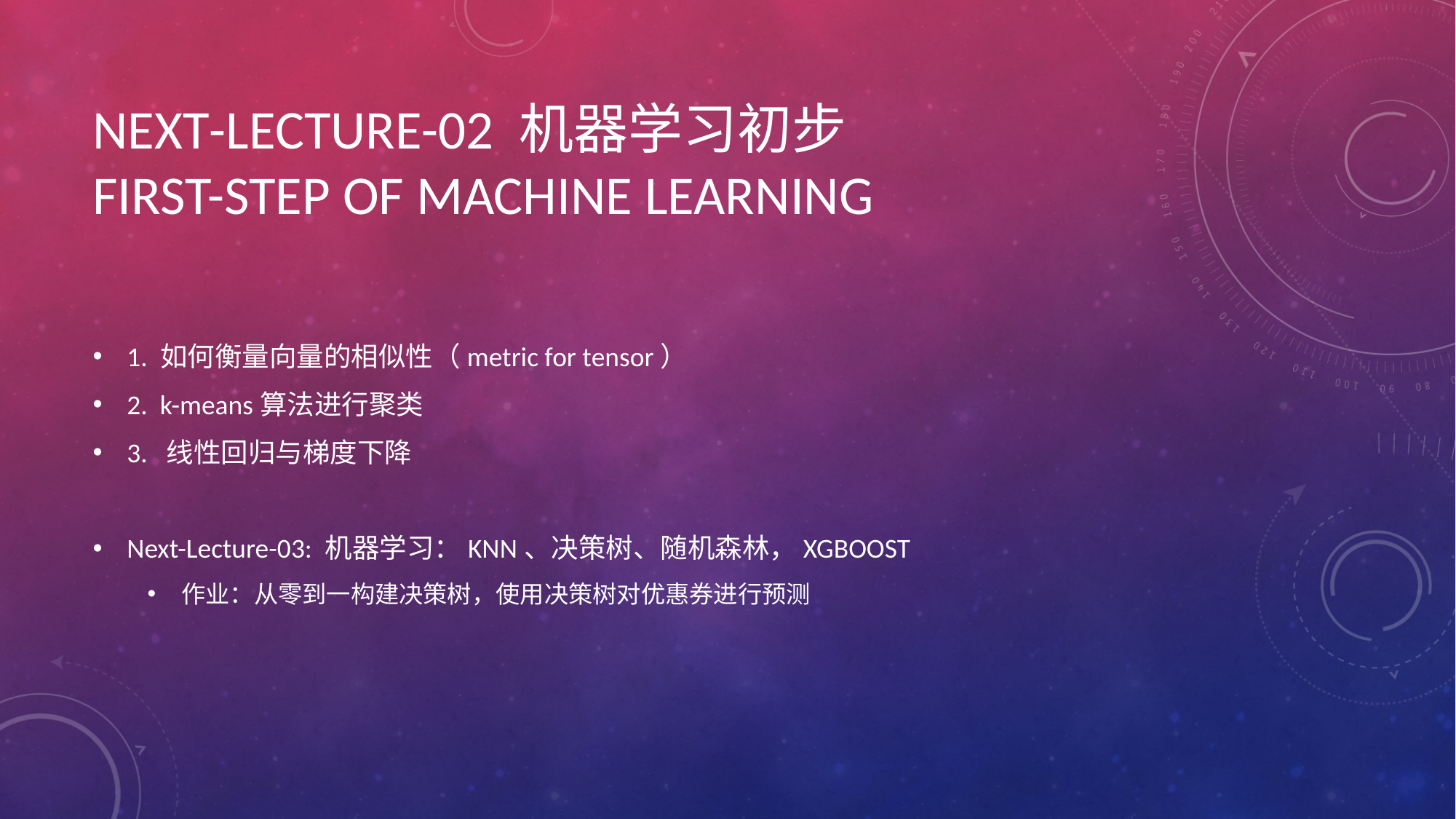

# NEXT-Lecture-02 机器学习初步 First-step of machine learning
1. 如何衡量向量的相似性（metric for tensor）
2.  k-means算法进行聚类
3.  线性回归与梯度下降

Next-Lecture-03: 机器学习：KNN、决策树、随机森林，XGBOOST
作业：从零到一构建决策树，使用决策树对优惠券进行预测